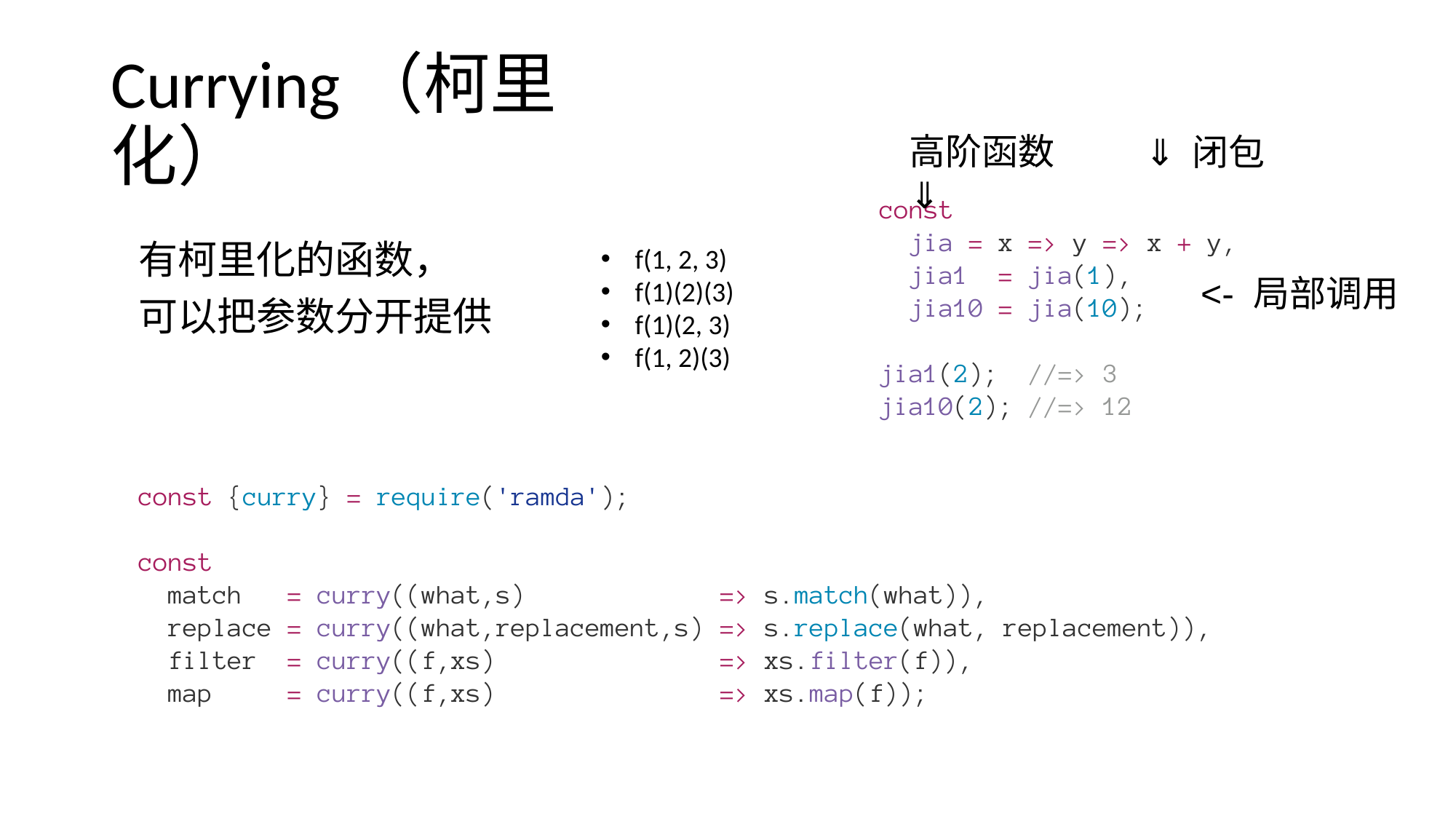

# Currying（柯里化）
高阶函数 ⇓
⇓ 闭包
const
  jia = x => y => x + y,
  jia1  = jia(1),
  jia10 = jia(10);

jia1(2);  //=> 3
jia10(2); //=> 12

有柯里化的函数，
可以把参数分开提供
f(1, 2, 3)
f(1)(2)(3)
f(1)(2, 3)
f(1, 2)(3)

<- 局部调用
const {curry} = require('ramda');

const
  match   = curry((what,s)             => s.match(what)),
  replace = curry((what,replacement,s) => s.replace(what, replacement)),
  filter  = curry((f,xs)               => xs.filter(f)),
  map     = curry((f,xs)               => xs.map(f));